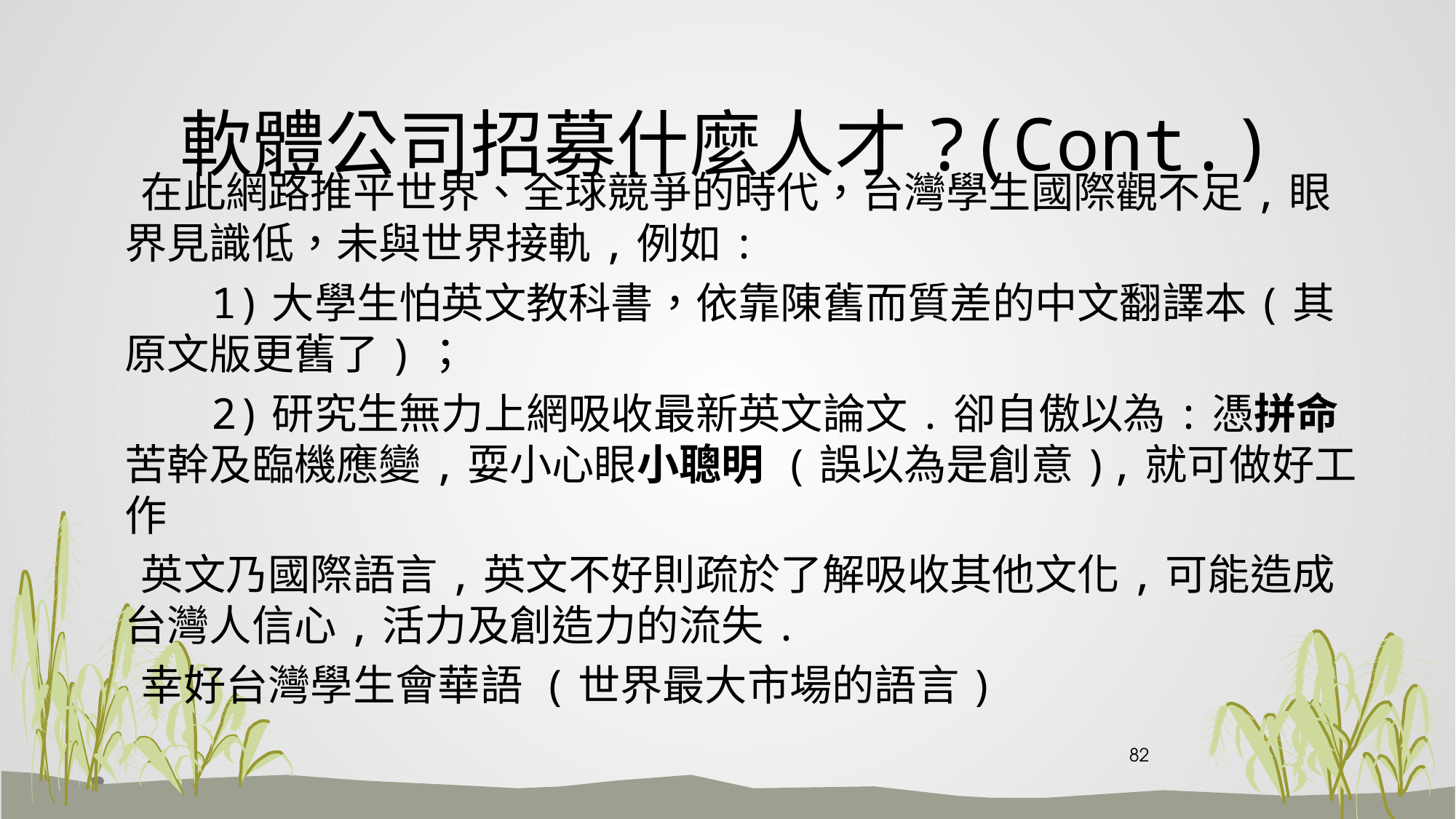

# 軟體公司招募什麼人才?(Cont.)
     在此網路推平世界、全球競爭的時代，台灣學生國際觀不足,眼界見識低，未與世界接軌,例如:
     1)大學生怕英文教科書，依靠陳舊而質差的中文翻譯本(其原文版更舊了)；
     2)研究生無力上網吸收最新英文論文.卻自傲以為:憑拼命苦幹及臨機應變,耍小心眼小聰明 (誤以為是創意),就可做好工作
     英文乃國際語言,英文不好則疏於了解吸收其他文化,可能造成台灣人信心,活力及創造力的流失.
     幸好台灣學生會華語 (世界最大市場的語言)

82